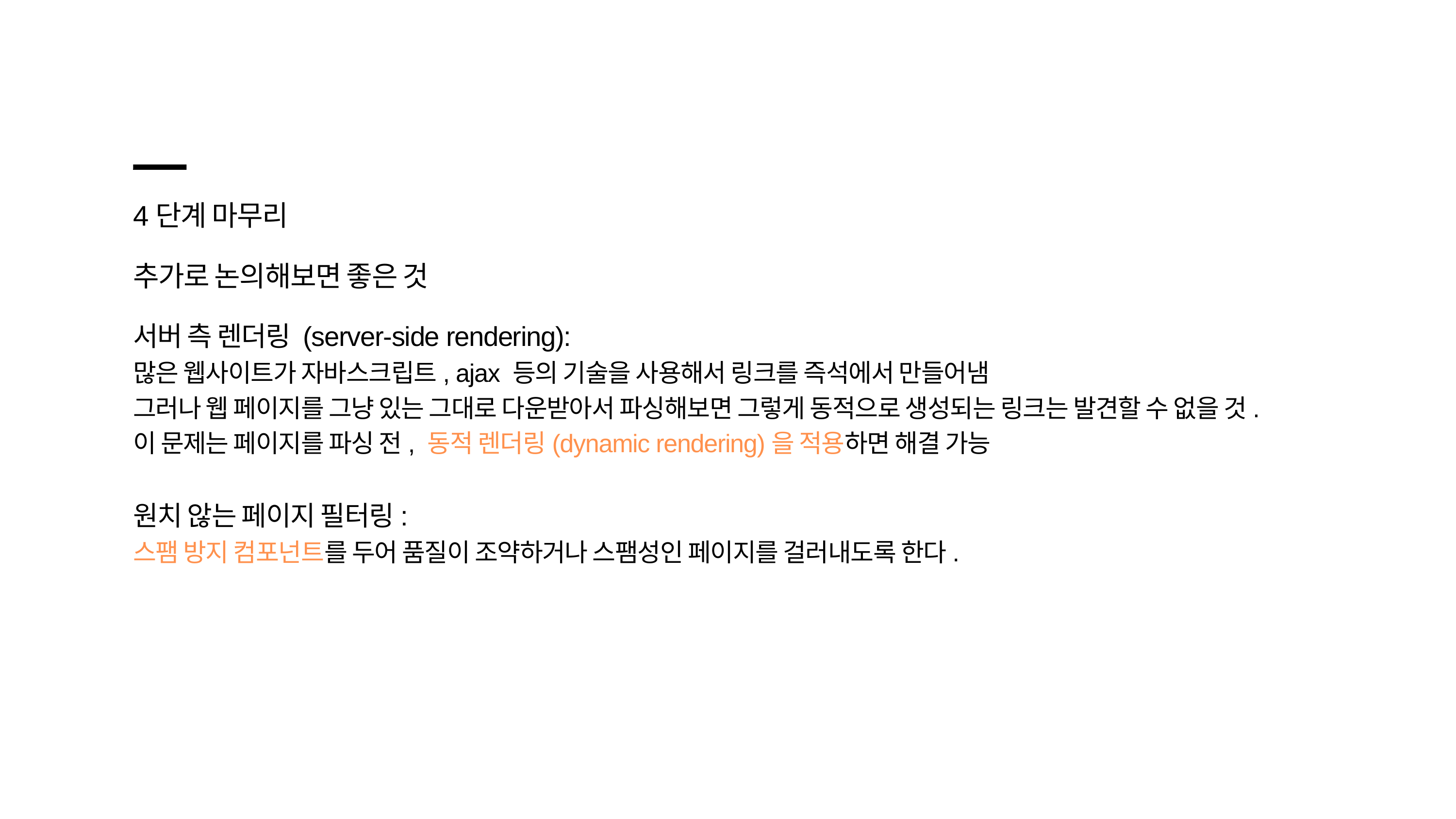

4단계 마무리
추가로 논의해보면 좋은 것
서버 측 렌더링 (server-side rendering):
많은 웹사이트가 자바스크립트, ajax 등의 기술을 사용해서 링크를 즉석에서 만들어냄
그러나 웹 페이지를 그냥 있는 그대로 다운받아서 파싱해보면 그렇게 동적으로 생성되는 링크는 발견할 수 없을 것.
이 문제는 페이지를 파싱 전, 동적 렌더링(dynamic rendering)을 적용하면 해결 가능

원치 않는 페이지 필터링:
스팸 방지 컴포넌트를 두어 품질이 조약하거나 스팸성인 페이지를 걸러내도록 한다.